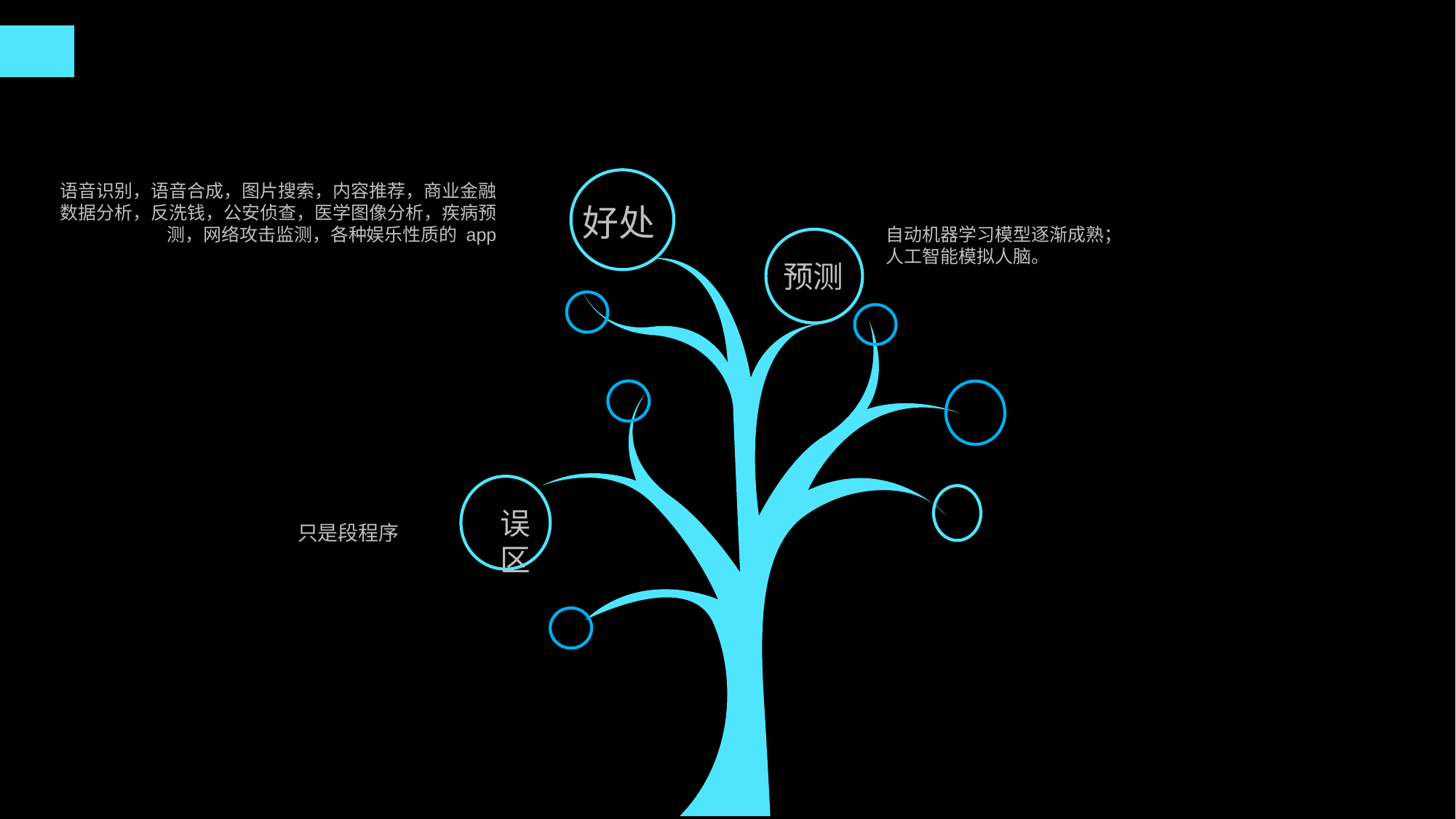

语音识别，语音合成，图片搜索，内容推荐，商业金融数据分析，反洗钱，公安侦查，医学图像分析，疾病预测，网络攻击监测，各种娱乐性质的 app

好处
自动机器学习模型逐渐成熟；
人工智能模拟人脑。

预测

误区
只是段程序